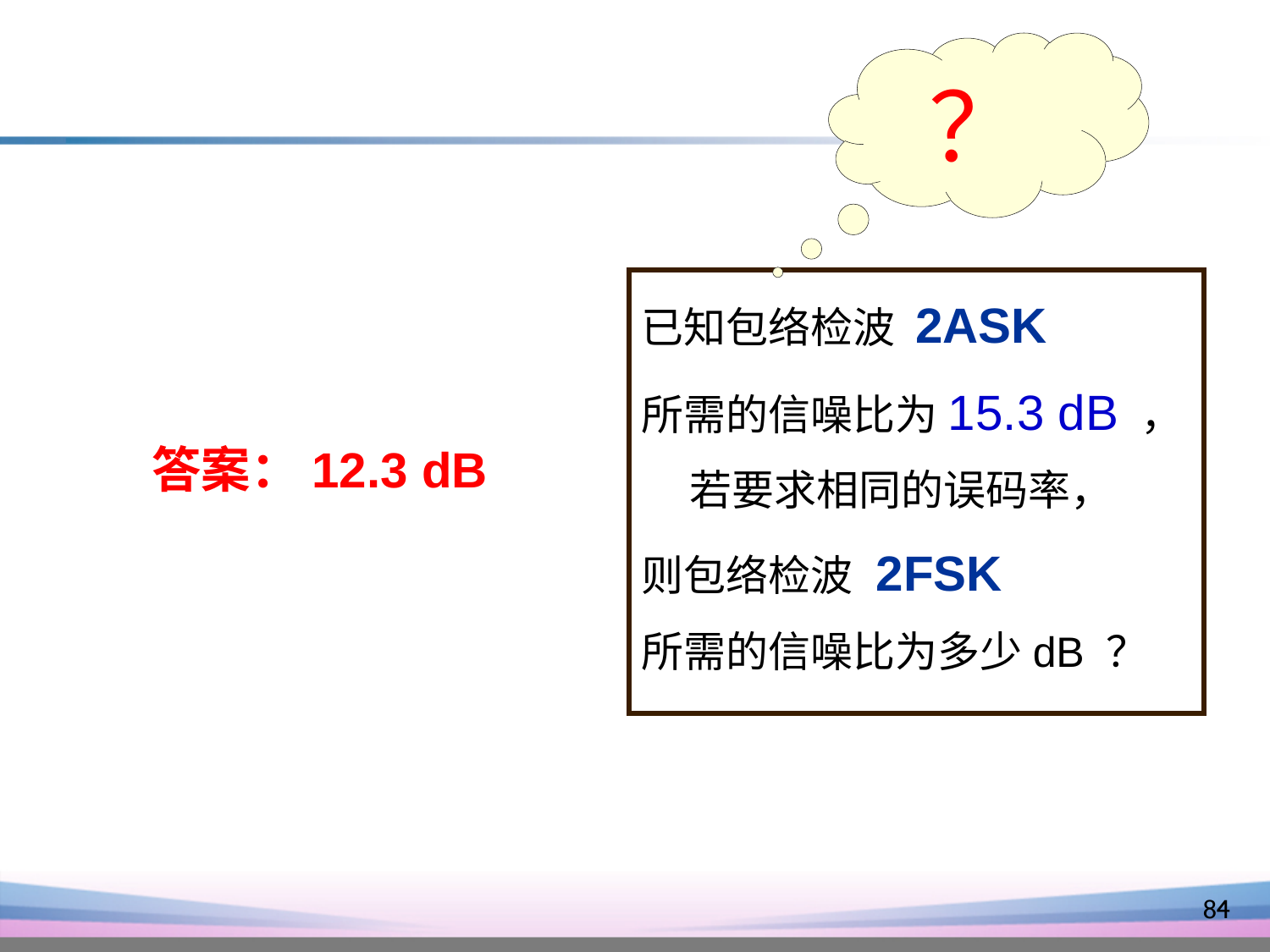

？
已知包络检波 2ASK
所需的信噪比为15.3 dB ，
    若要求相同的误码率，
则包络检波 2FSK
所需的信噪比为多少dB ？
答案：12.3 dB
84